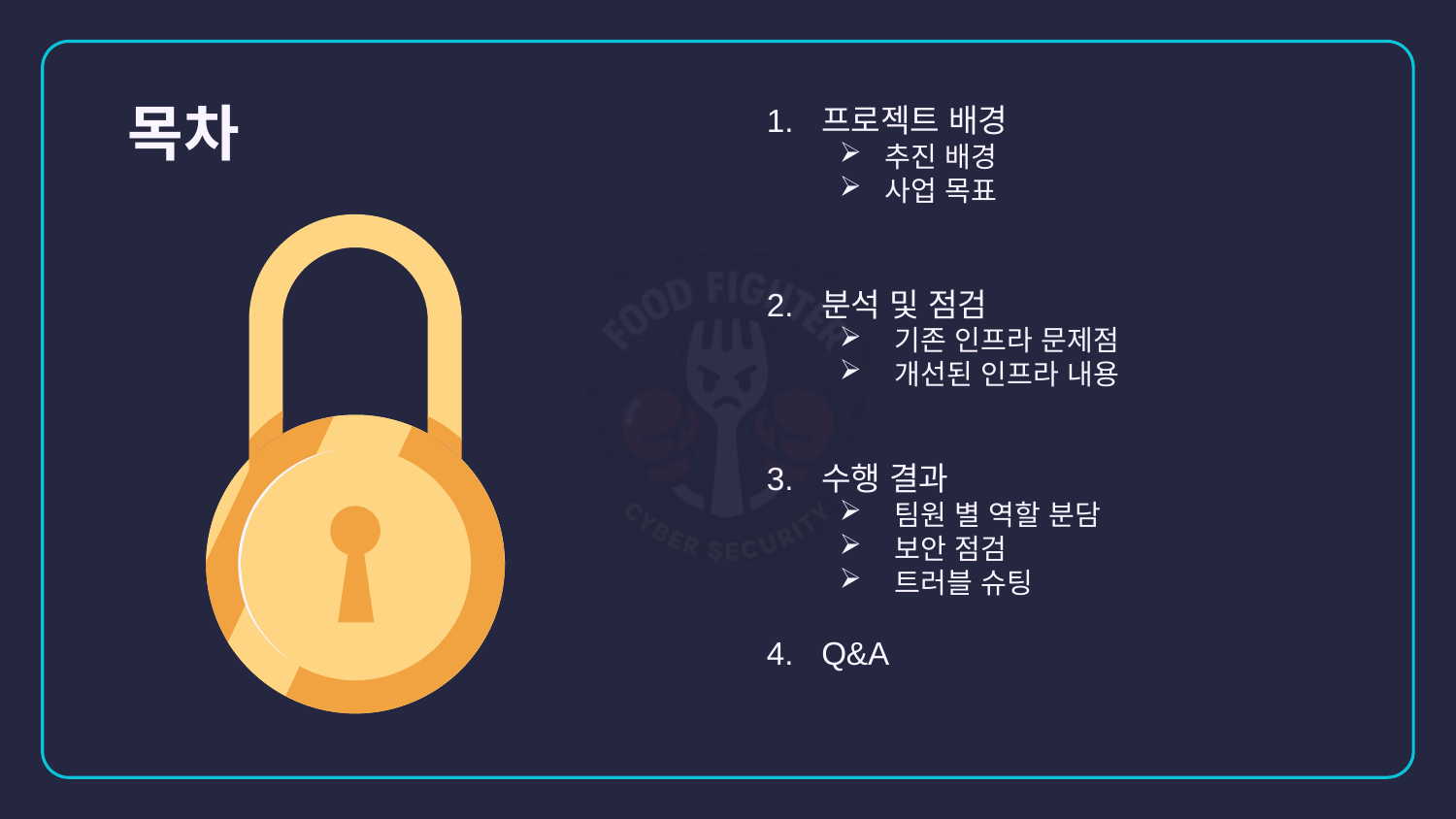

목차
프로젝트 배경
추진 배경
사업 목표

분석 및 점검
기존 인프라 문제점
개선된 인프라 내용
수행 결과
팀원 별 역할 분담
보안 점검
트러블 슈팅

Q&A